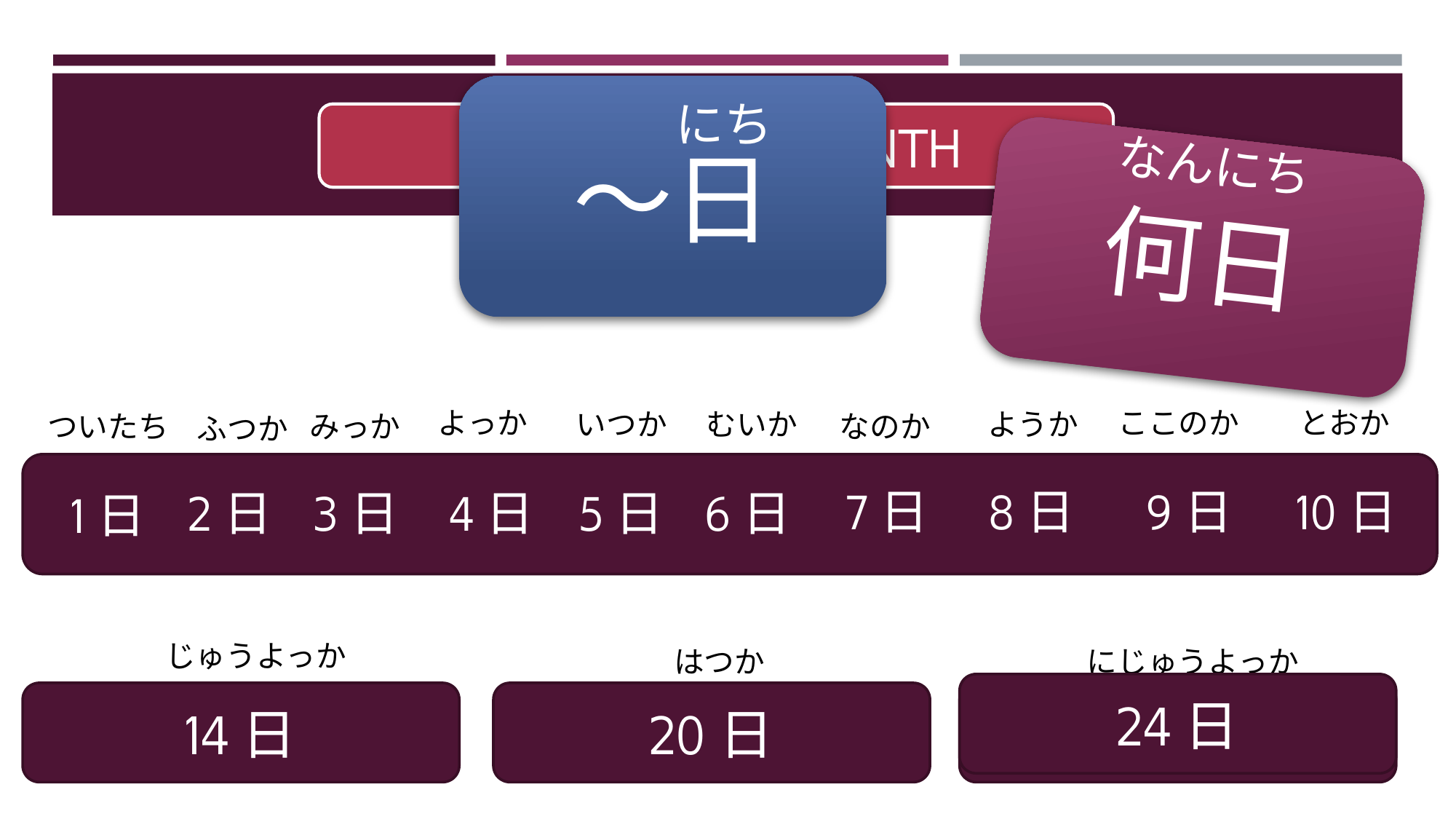

～日
にち
DAYS OF THE MONTH
なんにち
何日
ここのか
とおか
よっか
いつか
ようか
むいか
なのか
ついたち
みっか
ふつか

8日
9日
10日
7日
4日
5日
6日
2日
3日
1日
じゅうよっか
はつか
にじゅうよっか
24日
14日
20日
24日